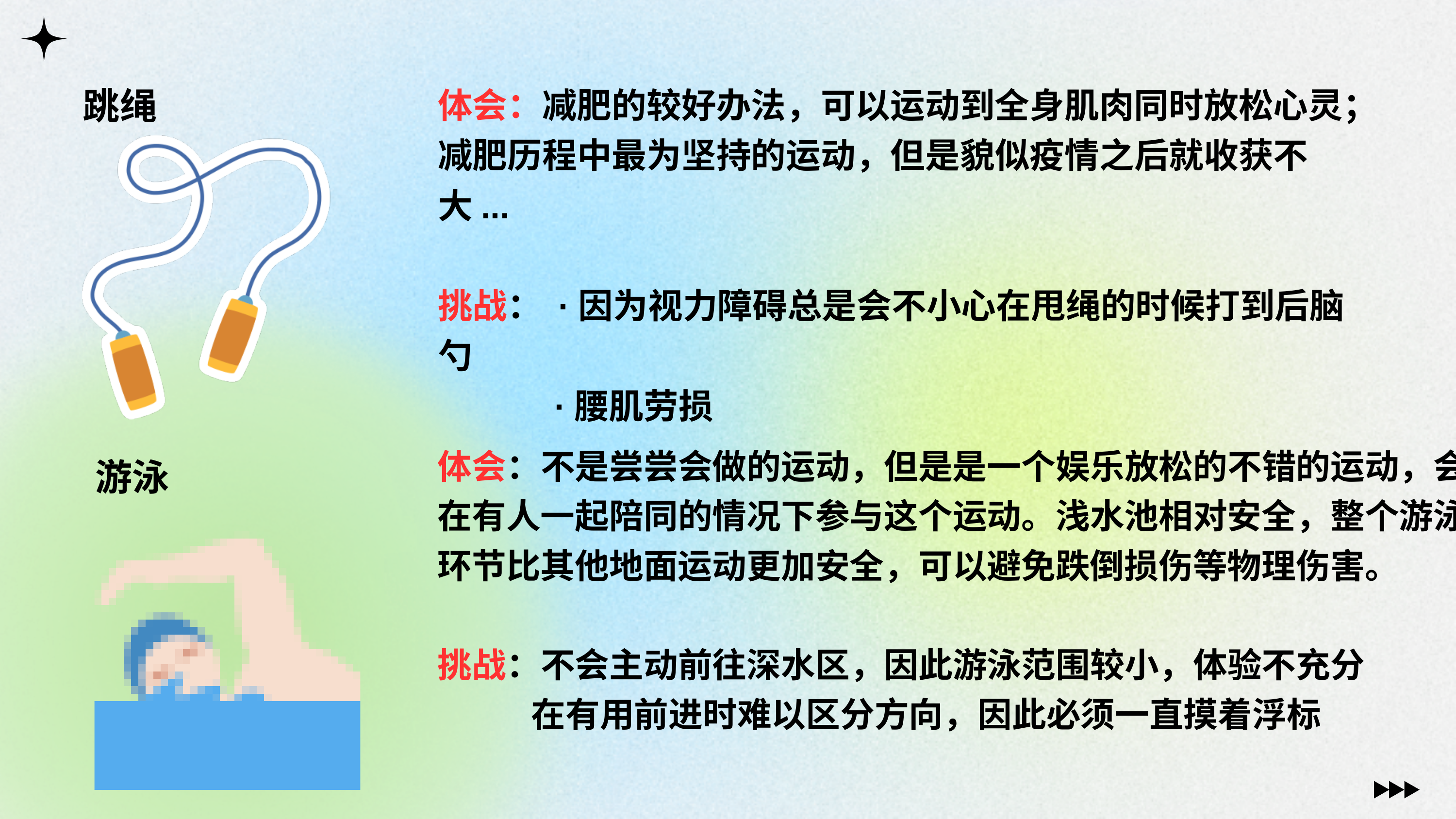

跳绳
体会：减肥的较好办法，可以运动到全身肌肉同时放松心灵；减肥历程中最为坚持的运动，但是貌似疫情之后就收获不大...

挑战： ·因为视力障碍总是会不小心在甩绳的时候打到后脑勺
            ·腰肌劳损

体会：不是尝尝会做的运动，但是是一个娱乐放松的不错的运动，会在有人一起陪同的情况下参与这个运动。浅水池相对安全，整个游泳环节比其他地面运动更加安全，可以避免跌倒损伤等物理伤害。

挑战：不会主动前往深水区，因此游泳范围较小，体验不充分
           在有用前进时难以区分方向，因此必须一直摸着浮标

游泳